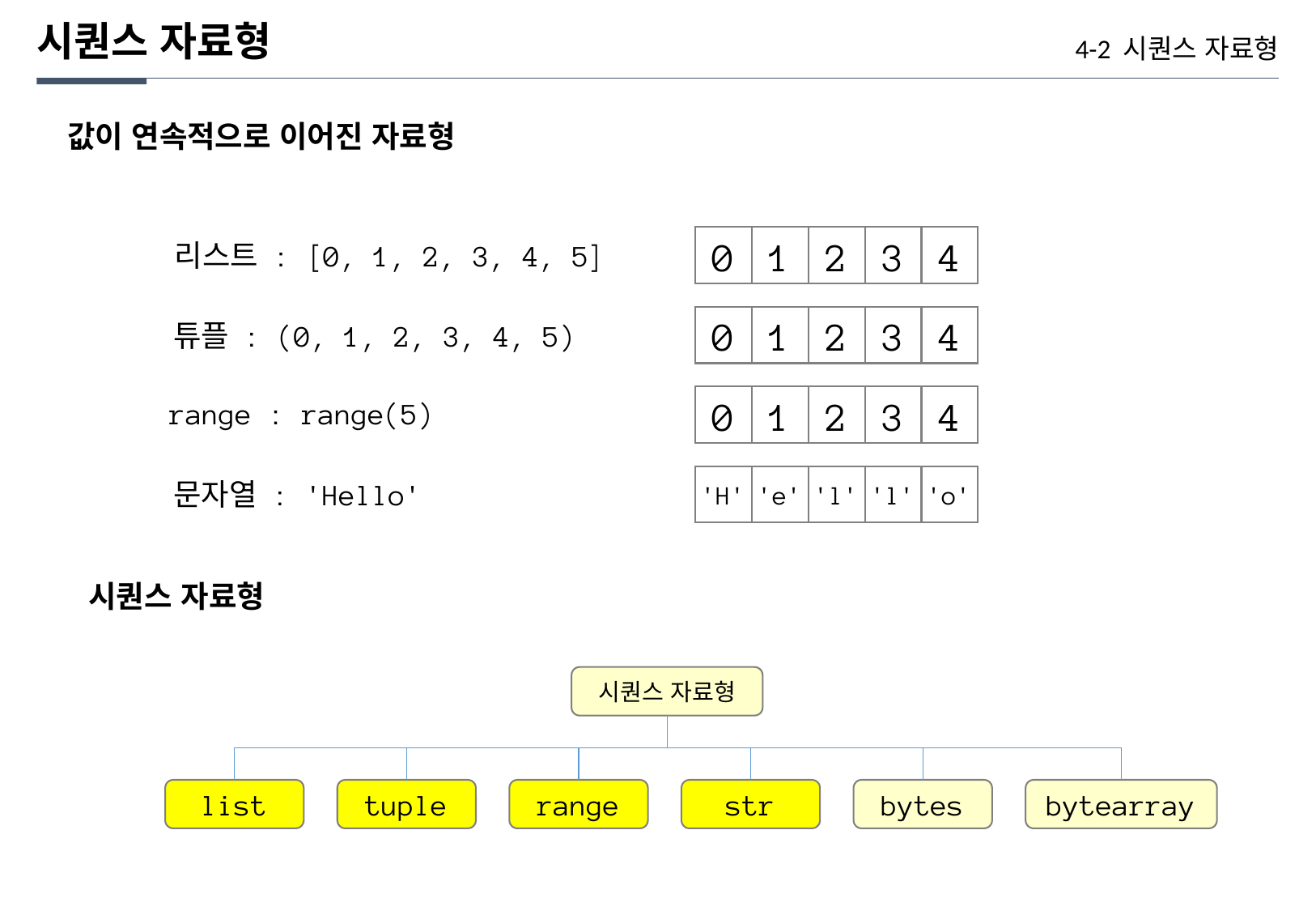

시퀀스 자료형
4-2 시퀀스 자료형
값이 연속적으로 이어진 자료형
4
0
1
2
3
리스트 : [0, 1, 2, 3, 4, 5]
4
0
1
2
3
튜플 : (0, 1, 2, 3, 4, 5)
4
0
1
2
3
range : range(5)
'o'
'H'
'e'
'l'
'l'
문자열 : 'Hello'
시퀀스 자료형
시퀀스 자료형
list
tuple
range
str
bytes
bytearray